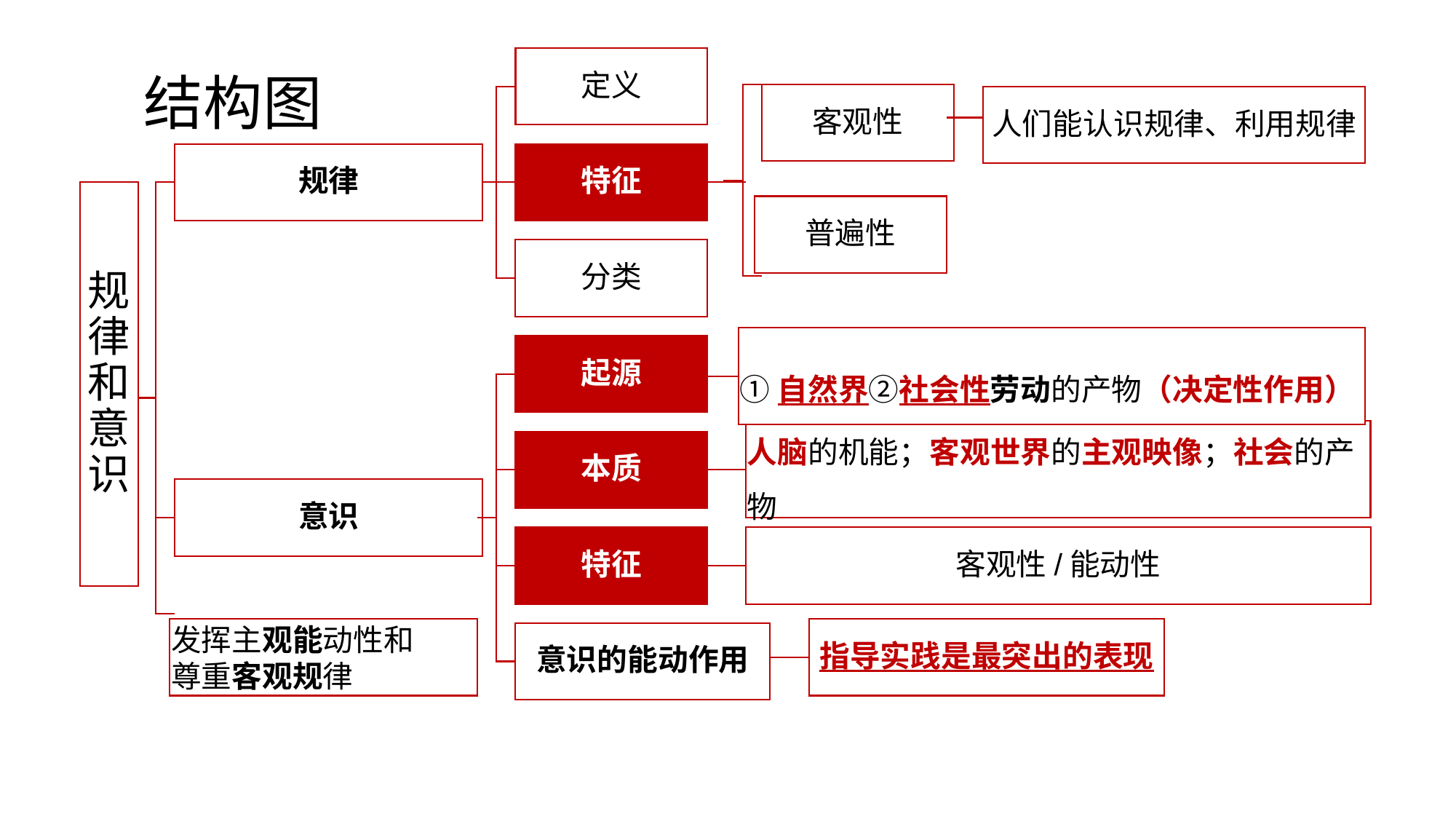

定义
客观性
人们能认识规律、利用规律

规律
特征

普遍性
分类
起源
规律和意识

人脑的机能；客观世界的主观映像；社会的产物
本质

意识

特征
客观性/能动性

意识的能动作用
# 结构图

①自然界②社会性劳动的产物（决定性作用）

发挥主观能动性和
尊重客观规律
指导实践是最突出的表现